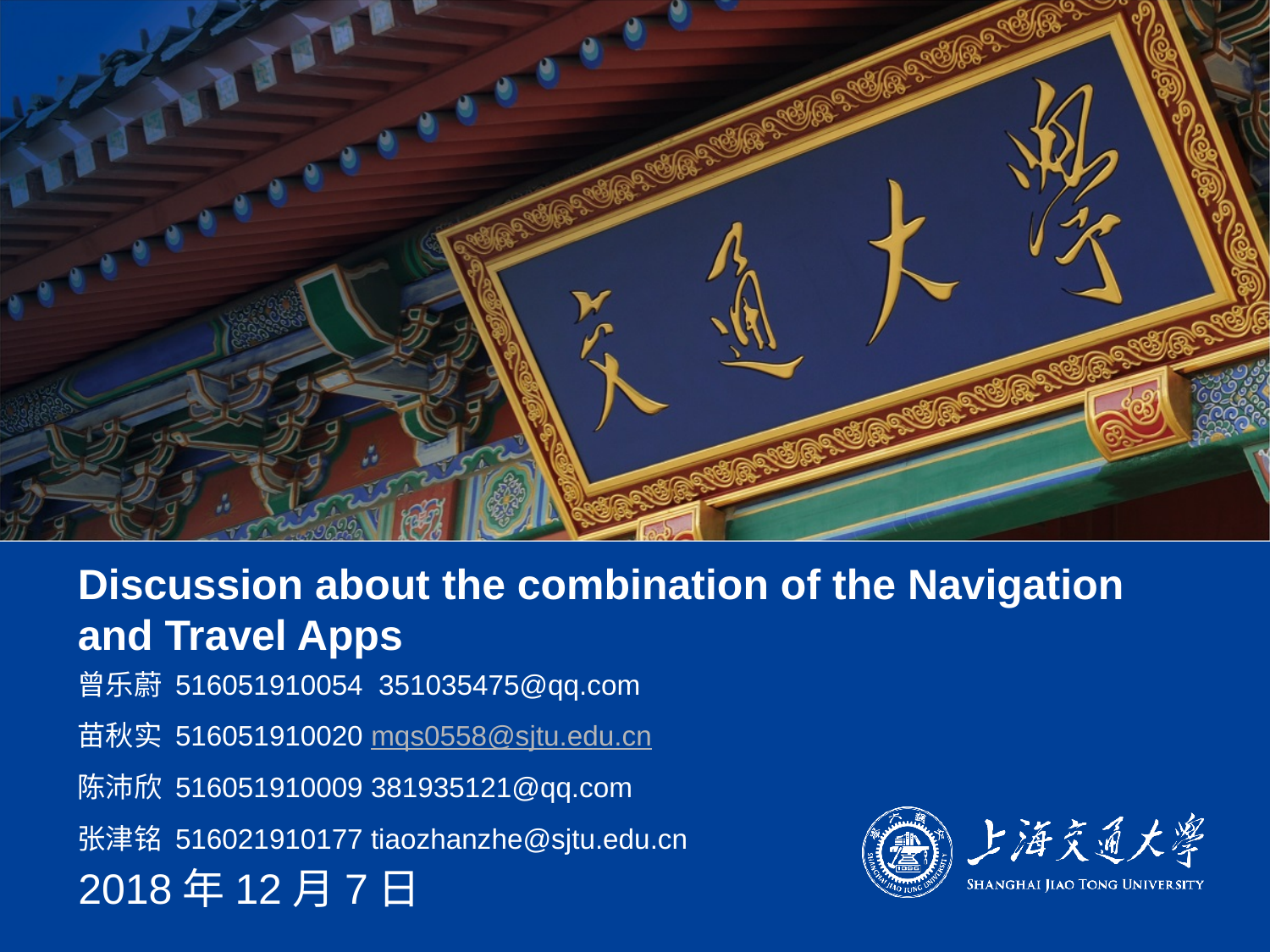

# Discussion about the combination of the Navigation and Travel Apps
曾乐蔚 516051910054  351035475@qq.com
苗秋实 516051910020 mqs0558@sjtu.edu.cn
陈沛欣 516051910009 381935121@qq.com
张津铭 516021910177 tiaozhanzhe@sjtu.edu.cn
2018年12月7日